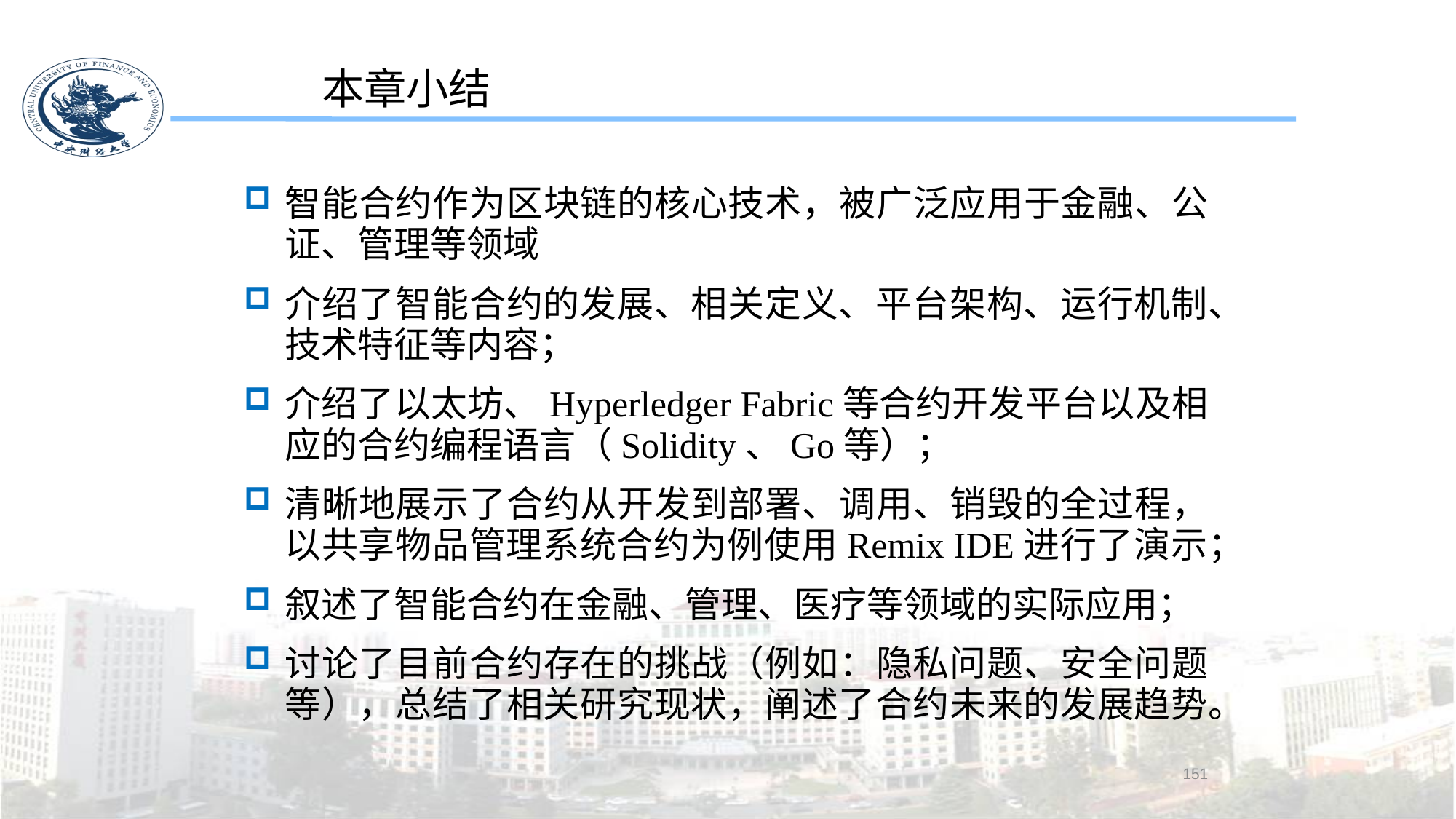

本章小结
智能合约作为区块链的核心技术，被广泛应用于金融、公证、管理等领域
介绍了智能合约的发展、相关定义、平台架构、运行机制、技术特征等内容；
介绍了以太坊、Hyperledger Fabric等合约开发平台以及相应的合约编程语言（Solidity、Go等）；
清晰地展示了合约从开发到部署、调用、销毁的全过程，以共享物品管理系统合约为例使用Remix IDE进行了演示；
叙述了智能合约在金融、管理、医疗等领域的实际应用；
讨论了目前合约存在的挑战（例如：隐私问题、安全问题等），总结了相关研究现状，阐述了合约未来的发展趋势。
151